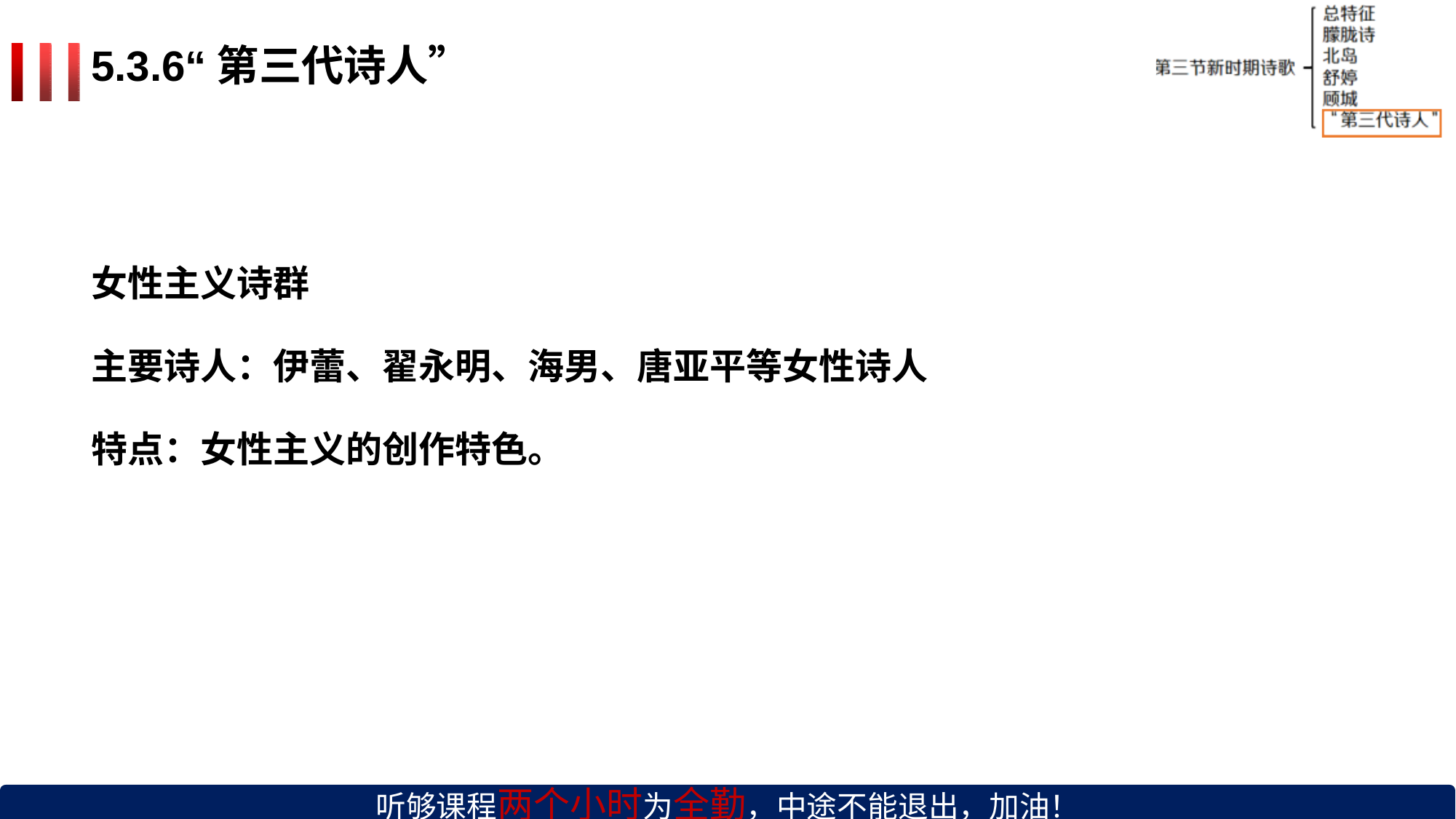

# 5.3.6“第三代诗人”

女性主义诗群
主要诗人：伊蕾、翟永明、海男、唐亚平等女性诗人 特点：女性主义的创作特色。

听够课程两个小时为全勤，中途不能退出，加油！